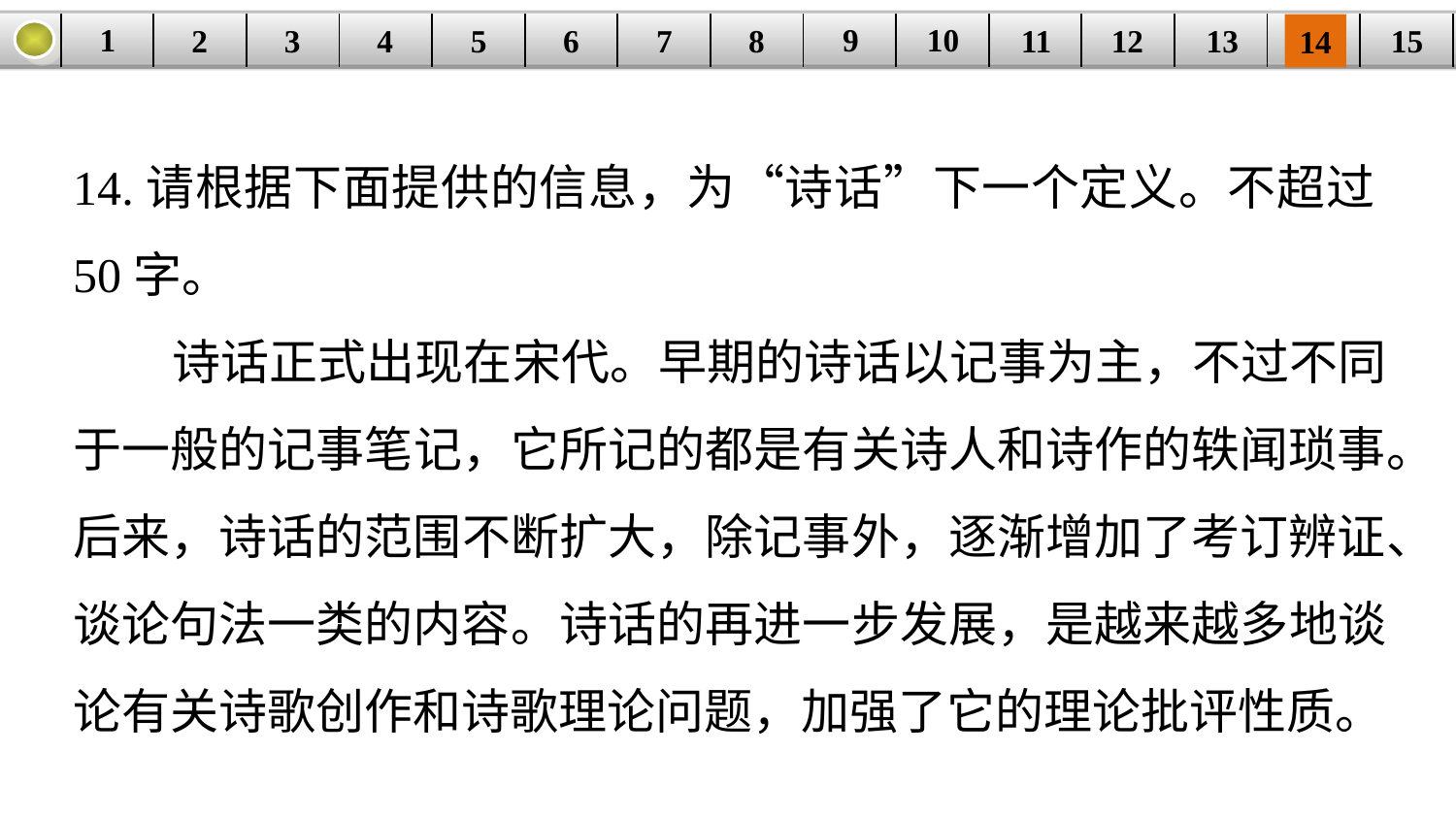

9
10
1
3
4
5
6
8
11
2
12
15
|  |  |  |  |  |  |  |  |  |  |  |  |  |  |  |
| --- | --- | --- | --- | --- | --- | --- | --- | --- | --- | --- | --- | --- | --- | --- |
7
13
14

14.请根据下面提供的信息，为“诗话”下一个定义。不超过50字。
        诗话正式出现在宋代。早期的诗话以记事为主，不过不同于一般的记事笔记，它所记的都是有关诗人和诗作的轶闻琐事。后来，诗话的范围不断扩大，除记事外，逐渐增加了考订辨证、谈论句法一类的内容。诗话的再进一步发展，是越来越多地谈论有关诗歌创作和诗歌理论问题，加强了它的理论批评性质。